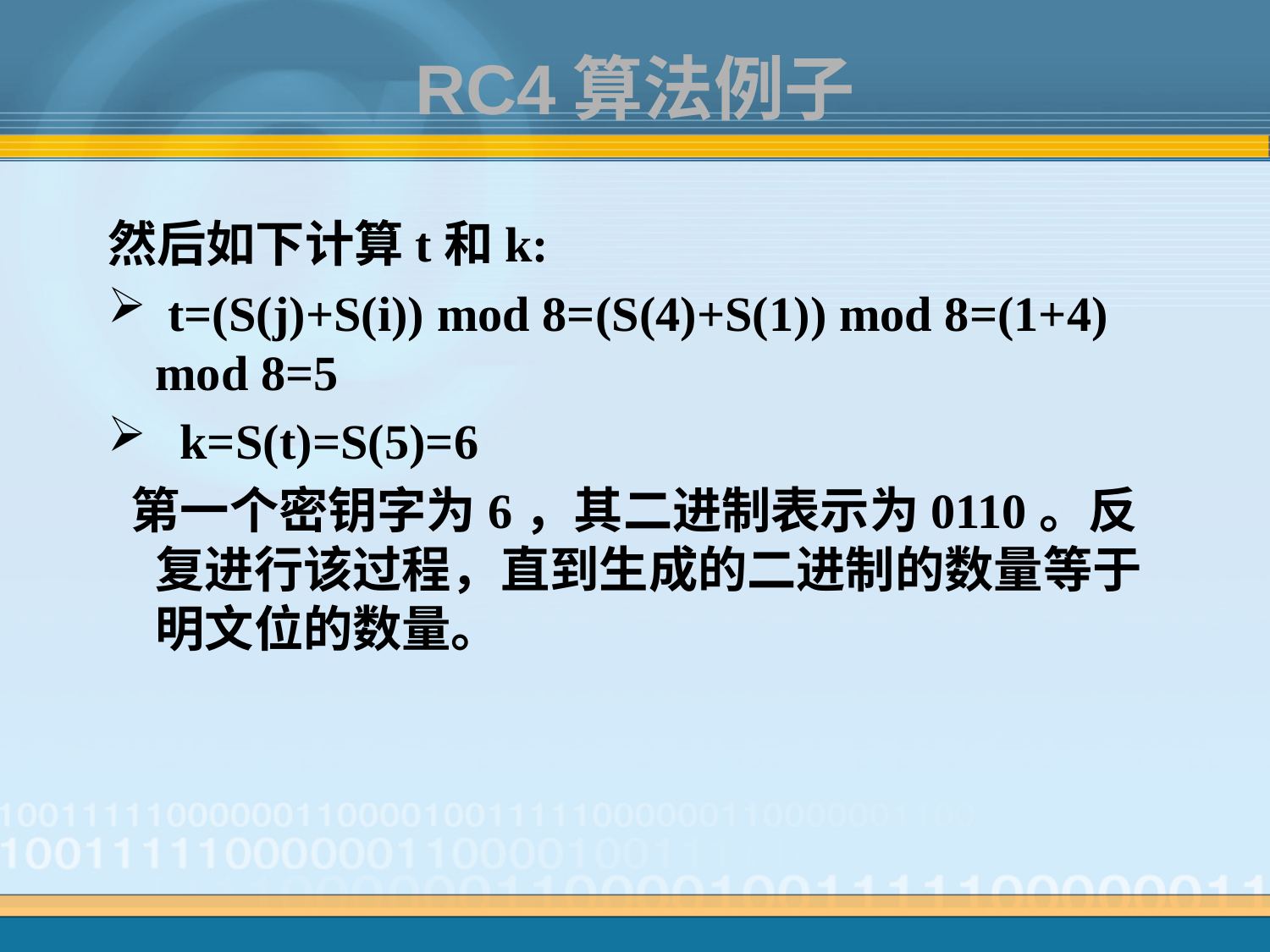

# RC4算法例子
然后如下计算t和k:
 t=(S(j)+S(i)) mod 8=(S(4)+S(1)) mod 8=(1+4) mod 8=5
  k=S(t)=S(5)=6
 第一个密钥字为6，其二进制表示为0110。反复进行该过程，直到生成的二进制的数量等于明文位的数量。